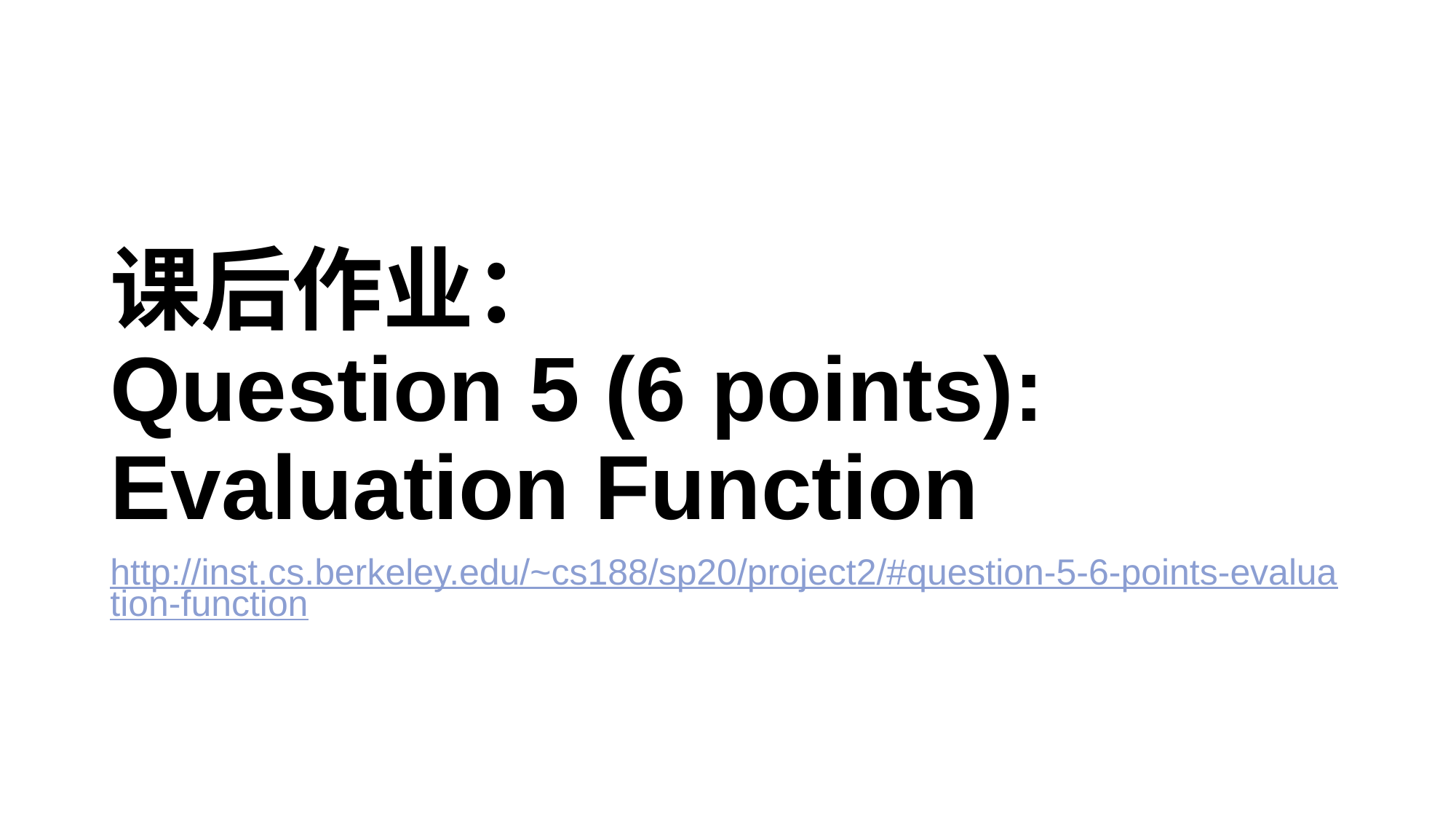

# 课后作业： Question 5 (6 points): Evaluation Function
http://inst.cs.berkeley.edu/~cs188/sp20/project2/#question-5-6-points-evaluation-function